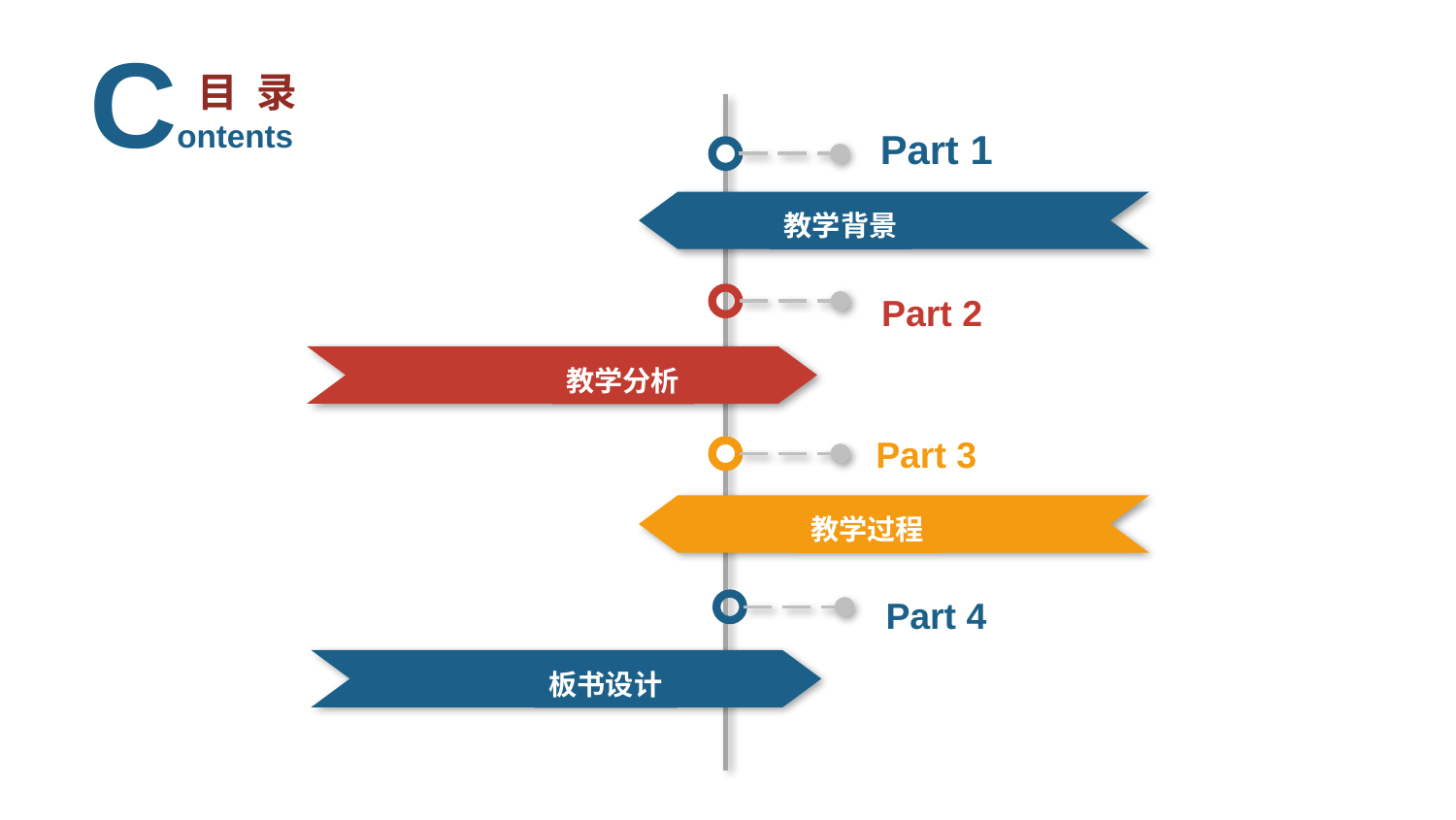

Contents
目  录
Part 1

教学背景
Part 2

教学分析
Part 3

教学过程
Part 4

板书设计